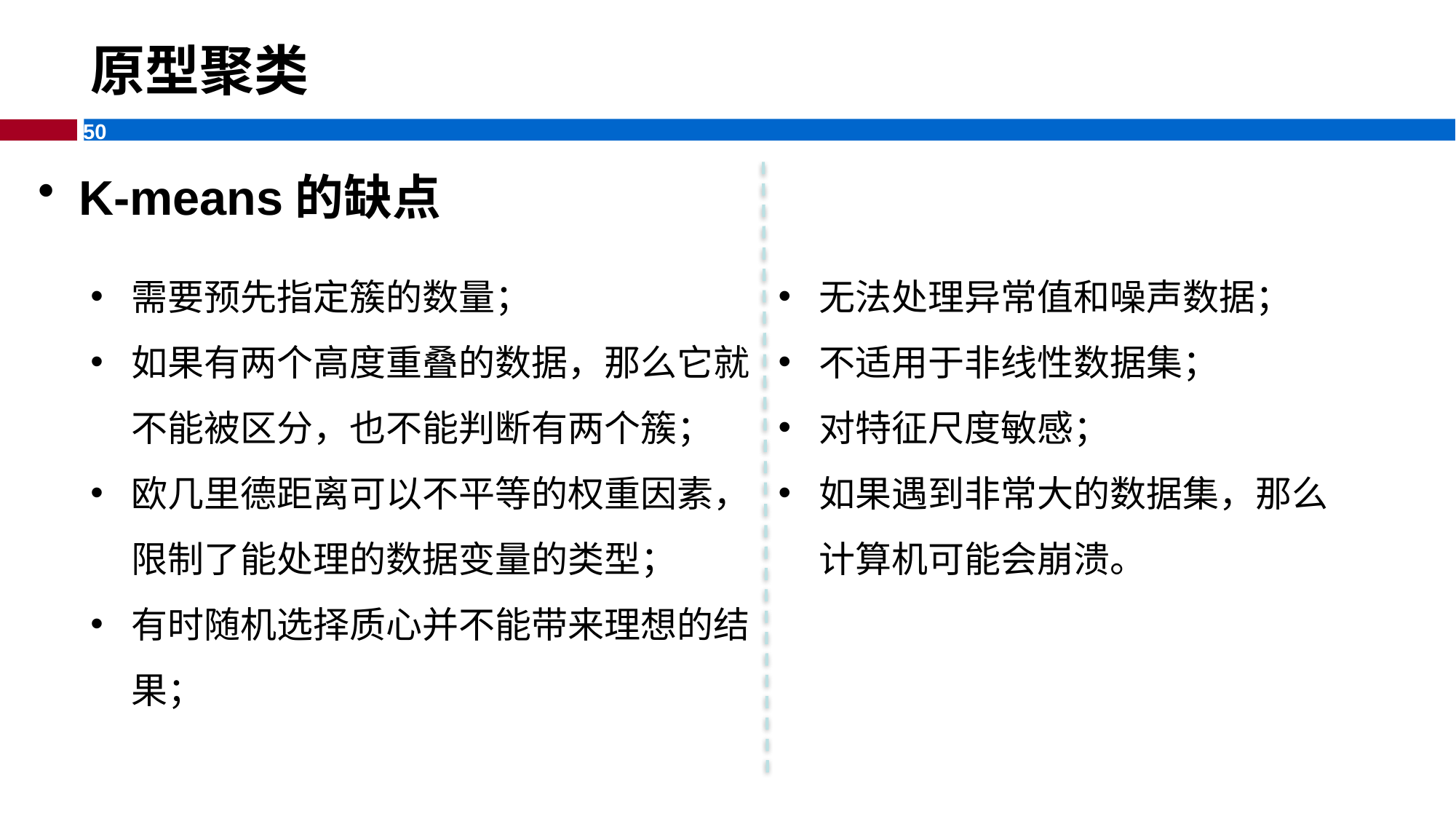

# 原型聚类
K-means的缺点
需要预先指定簇的数量；
如果有两个高度重叠的数据，那么它就不能被区分，也不能判断有两个簇；
欧几里德距离可以不平等的权重因素，限制了能处理的数据变量的类型；
有时随机选择质心并不能带来理想的结果；
无法处理异常值和噪声数据；
不适用于非线性数据集；
对特征尺度敏感；
如果遇到非常大的数据集，那么计算机可能会崩溃。